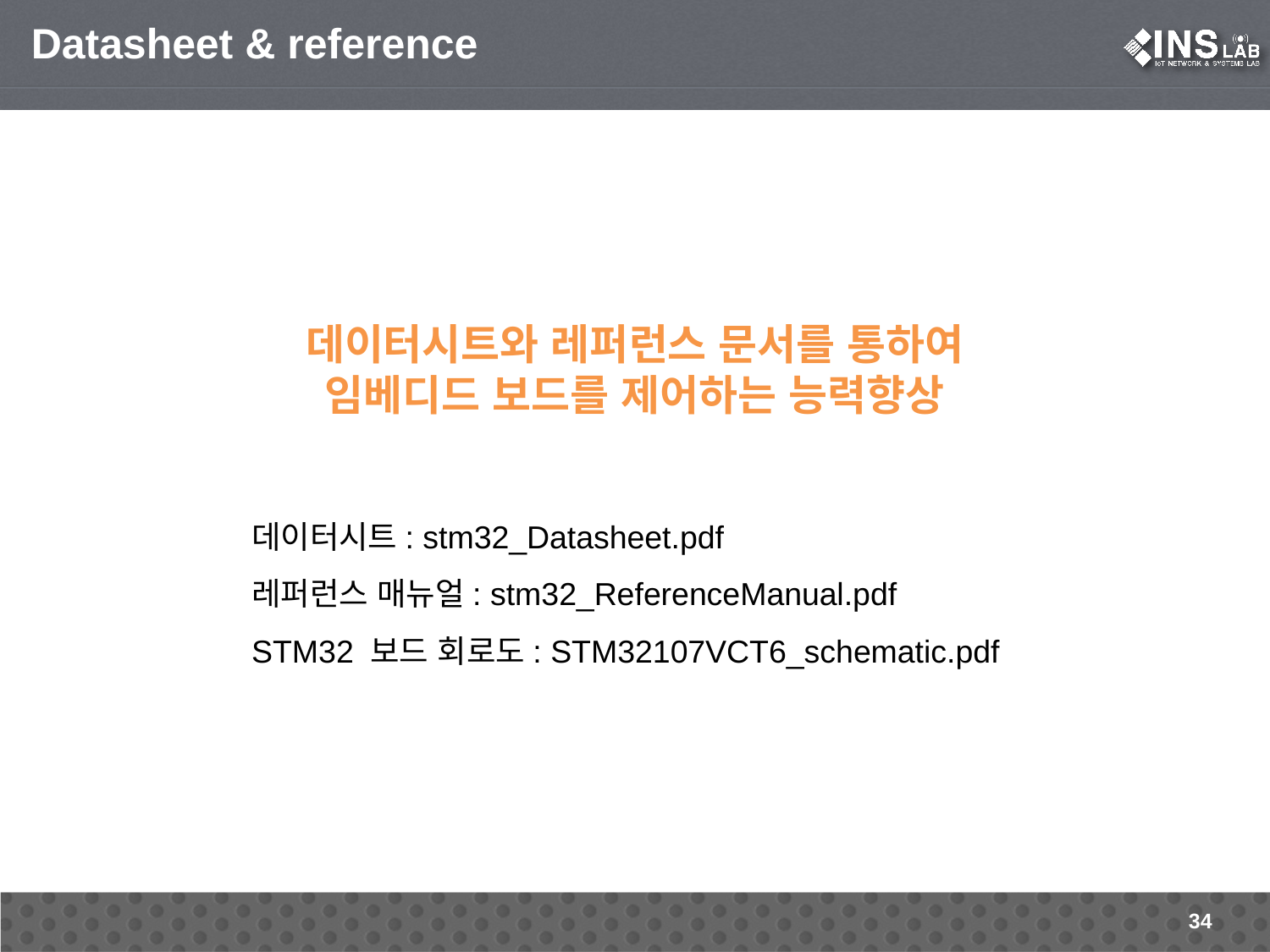

Datasheet & reference
데이터시트와 레퍼런스 문서를 통하여 임베디드 보드를 제어하는 능력향상
데이터시트: stm32_Datasheet.pdf
레퍼런스 매뉴얼: stm32_ReferenceManual.pdf
STM32 보드 회로도: STM32107VCT6_schematic.pdf
34